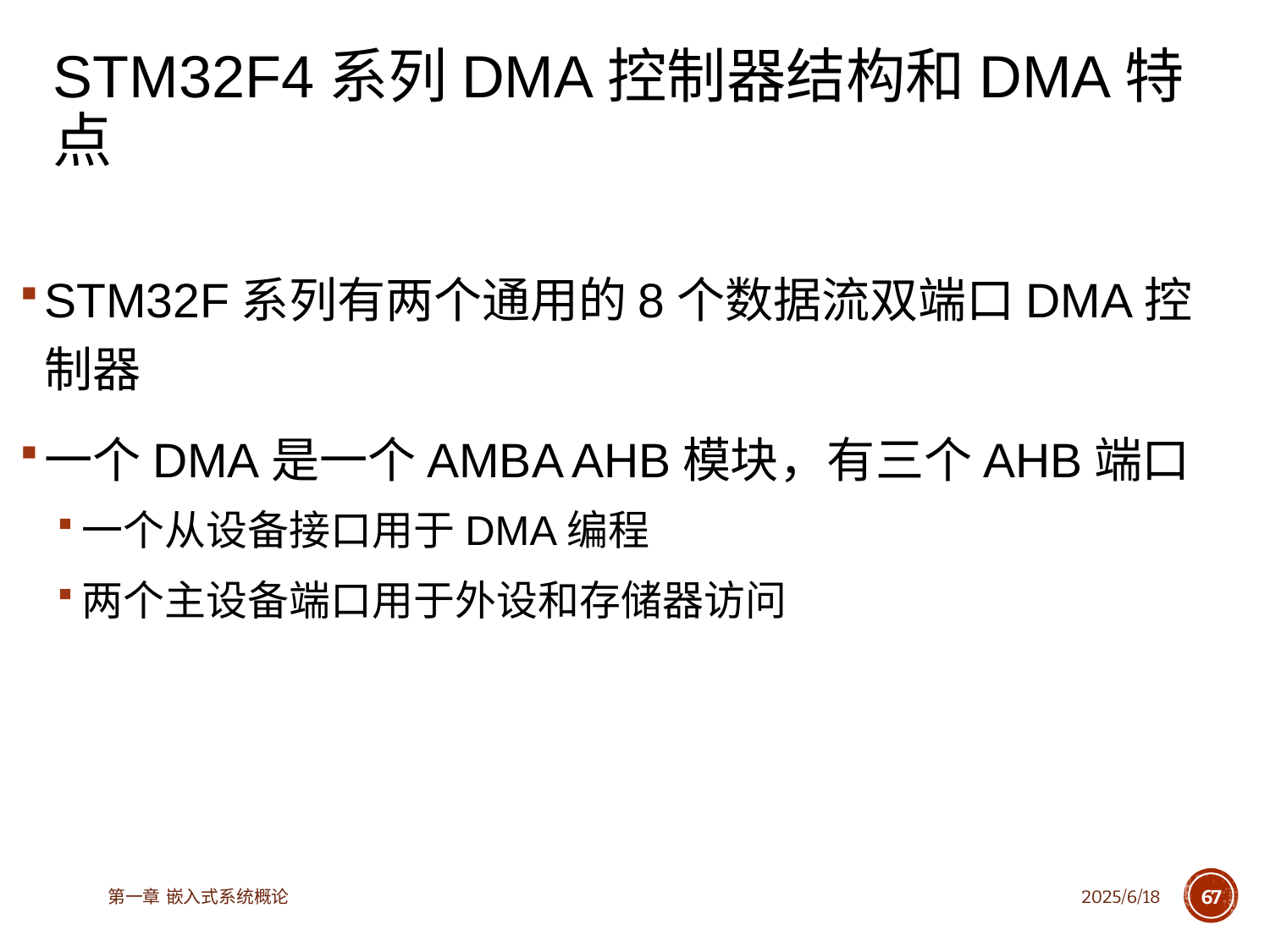

# STM32F4系列DMA控制器结构和DMA特点
STM32F系列有两个通用的8个数据流双端口DMA控制器
一个DMA是一个AMBA AHB模块，有三个AHB端口
一个从设备接口用于DMA编程
两个主设备端口用于外设和存储器访问
第一章 嵌入式系统概论
2025/6/18
67